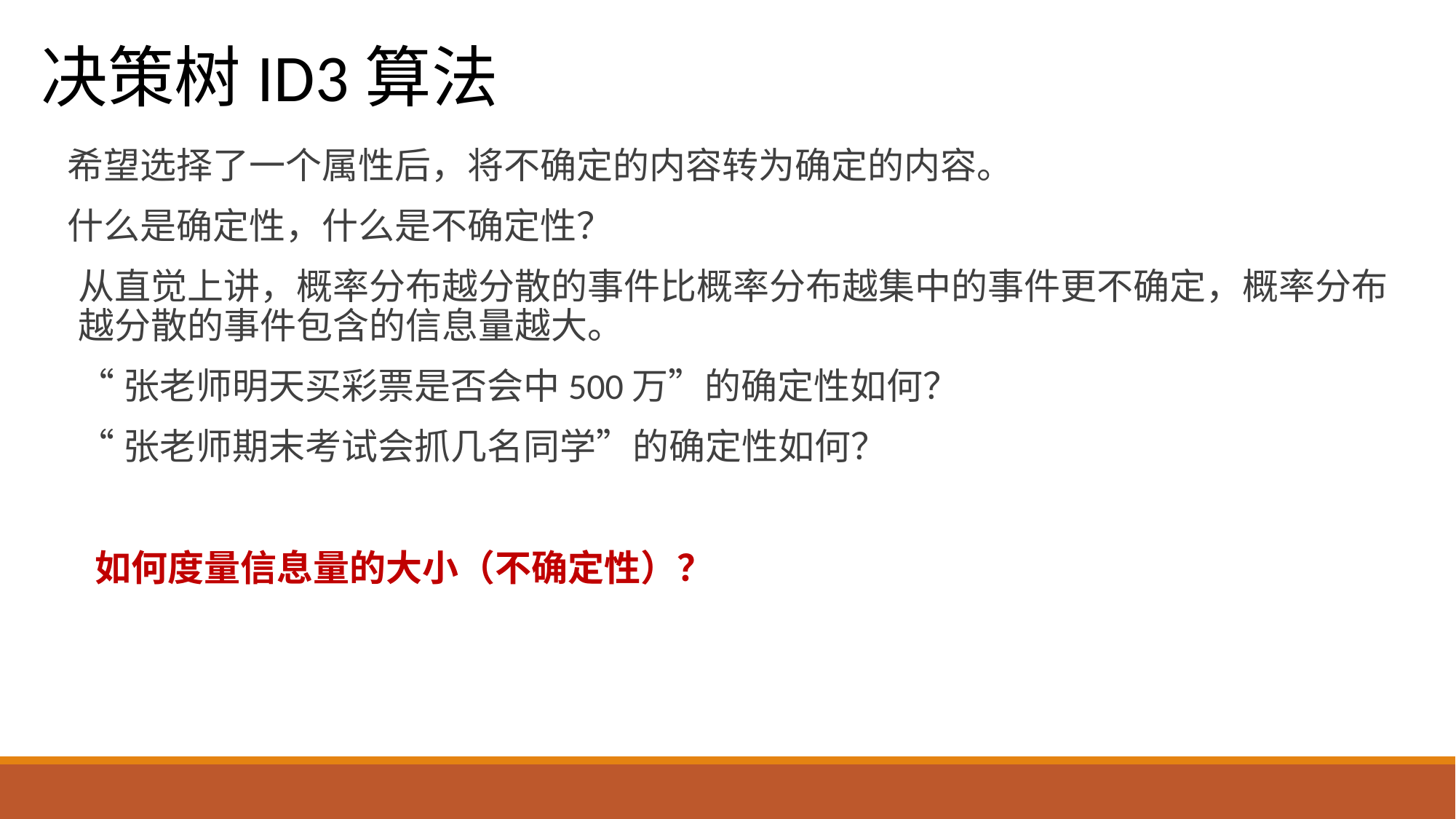

决策树ID3算法

希望选择了一个属性后，将不确定的内容转为确定的内容。
什么是确定性，什么是不确定性？
从直觉上讲，概率分布越分散的事件比概率分布越集中的事件更不确定，概率分布越分散的事件包含的信息量越大。
“张老师明天买彩票是否会中500万”的确定性如何？
“张老师期末考试会抓几名同学”的确定性如何？

 如何度量信息量的大小（不确定性）？